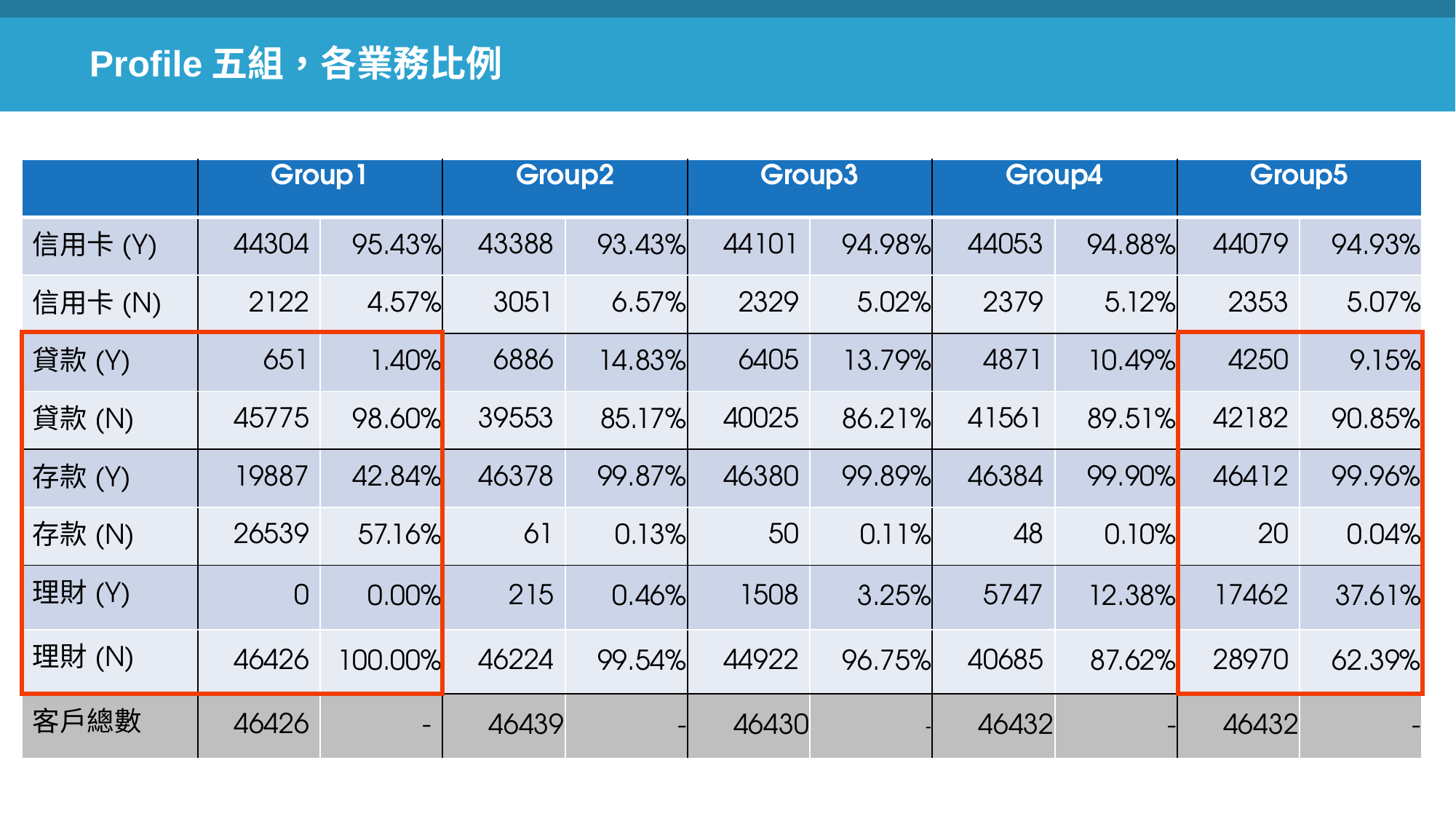

Profile五組，各業務比例
|  | Group1 |  | Group2 |  | Group3 |  | Group4 |  | Group5 |  |
| --- | --- | --- | --- | --- | --- | --- | --- | --- | --- | --- |
| 信用卡(Y) | 44304 | 95.43% | 43388 | 93.43% | 44101 | 94.98% | 44053 | 94.88% | 44079 | 94.93% |
| 信用卡(N) | 2122 | 4.57% | 3051 | 6.57% | 2329 | 5.02% | 2379 | 5.12% | 2353 | 5.07% |
| 貸款(Y) | 651 | 1.40% | 6886 | 14.83% | 6405 | 13.79% | 4871 | 10.49% | 4250 | 9.15% |
| 貸款(N) | 45775 | 98.60% | 39553 | 85.17% | 40025 | 86.21% | 41561 | 89.51% | 42182 | 90.85% |
| 存款(Y) | 19887 | 42.84% | 46378 | 99.87% | 46380 | 99.89% | 46384 | 99.90% | 46412 | 99.96% |
| 存款(N) | 26539 | 57.16% | 61 | 0.13% | 50 | 0.11% | 48 | 0.10% | 20 | 0.04% |
| 理財(Y) | 0 | 0.00% | 215 | 0.46% | 1508 | 3.25% | 5747 | 12.38% | 17462 | 37.61% |
| 理財(N) | 46426 | 100.00% | 46224 | 99.54% | 44922 | 96.75% | 40685 | 87.62% | 28970 | 62.39% |
| 客戶總數 | 46426 | - | 46439 | - | 46430 | - | 46432 | - | 46432 | - |